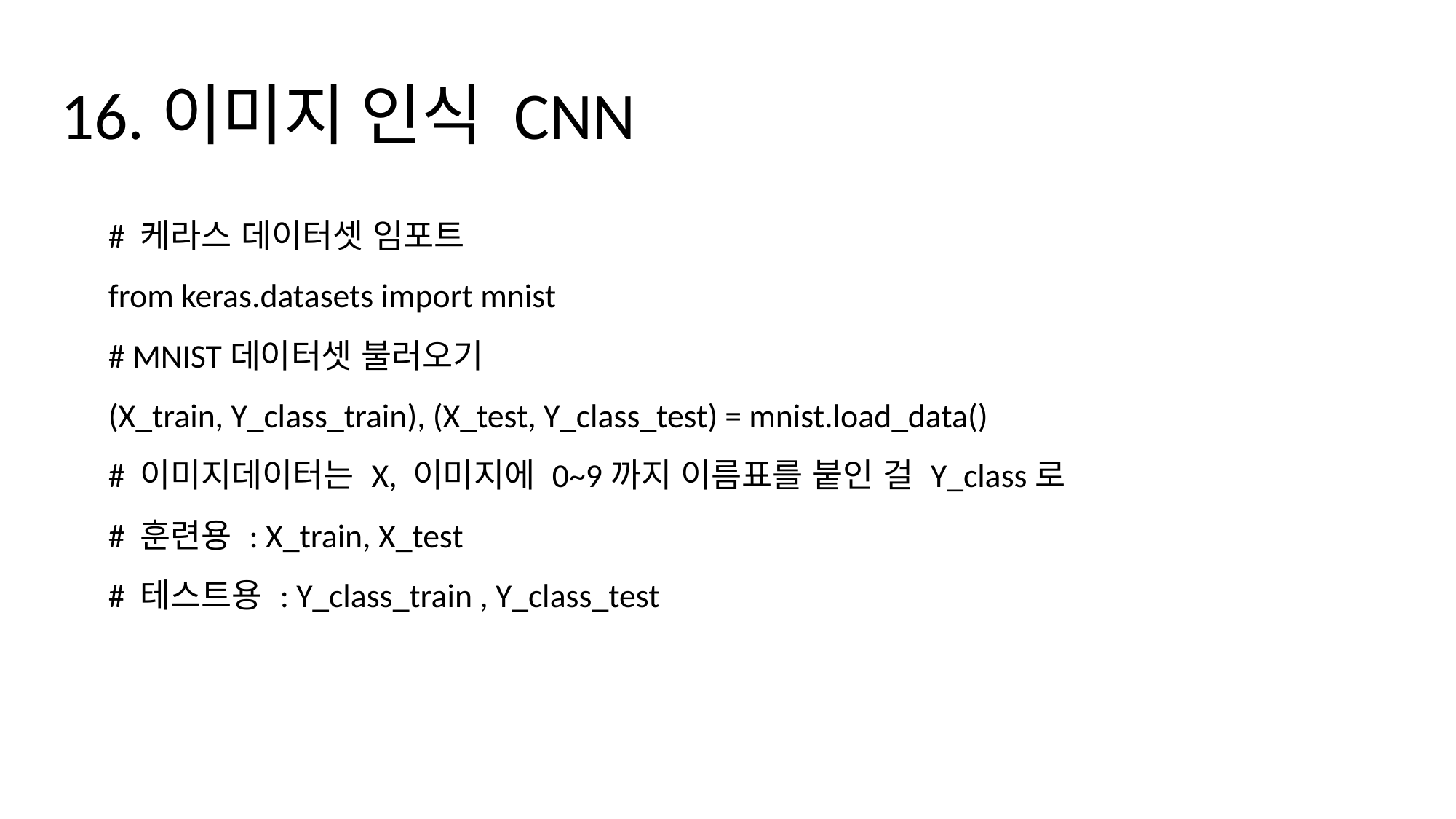

# 16.이미지 인식 CNN
# 케라스 데이터셋 임포트
from keras.datasets import mnist
# MNIST데이터셋 불러오기
(X_train, Y_class_train), (X_test, Y_class_test) = mnist.load_data()
# 이미지데이터는 X, 이미지에 0~9까지 이름표를 붙인 걸 Y_class로
# 훈련용 : X_train, X_test
# 테스트용 : Y_class_train , Y_class_test